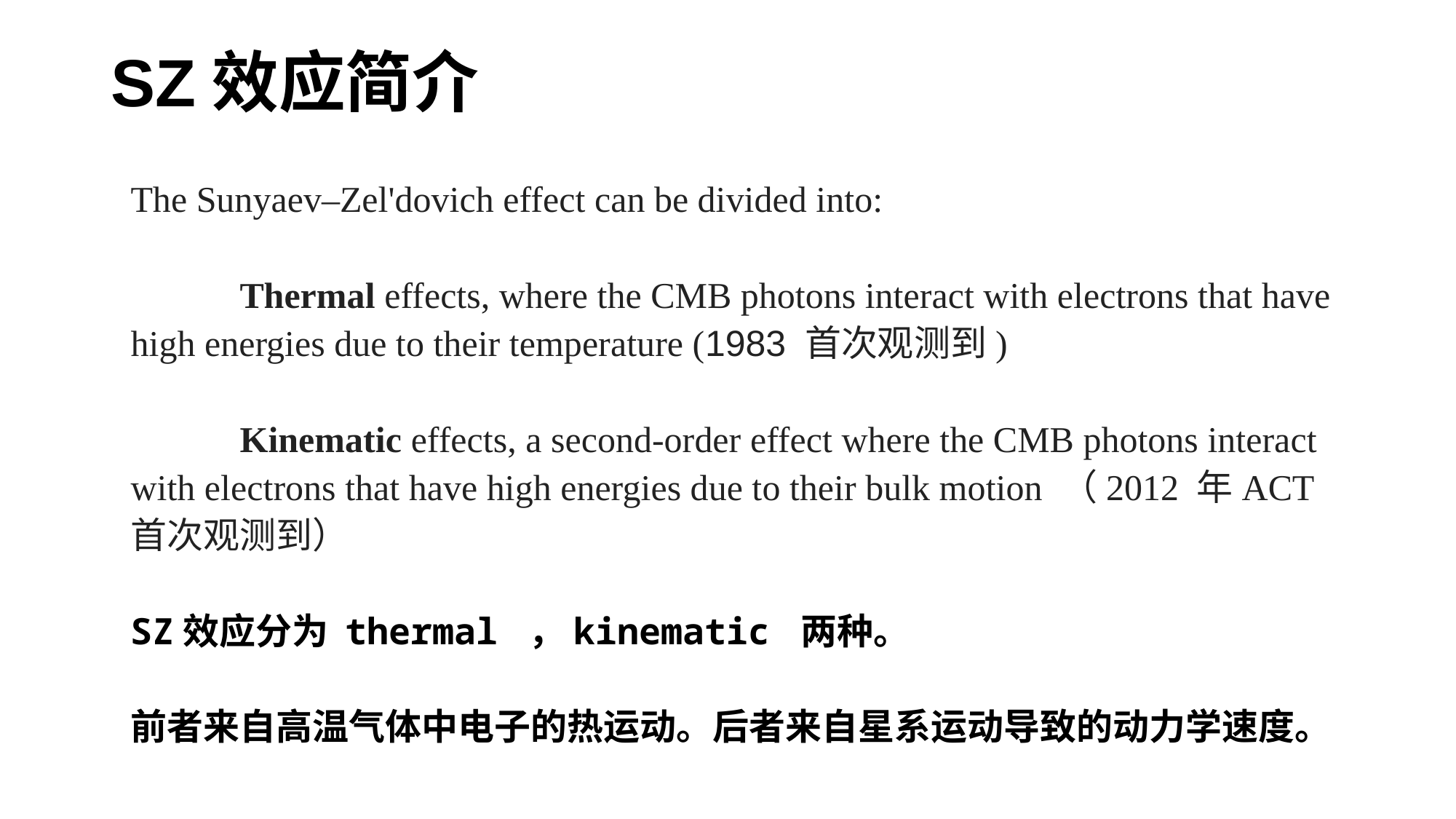

SZ效应简介
The Sunyaev–Zel'dovich effect can be divided into:

	Thermal effects, where the CMB photons interact with electrons that have high energies due to their temperature (1983 首次观测到)

	Kinematic effects, a second-order effect where the CMB photons interact with electrons that have high energies due to their bulk motion （2012 年ACT首次观测到）

SZ效应分为 thermal ，kinematic 两种。

前者来自高温气体中电子的热运动。后者来自星系运动导致的动力学速度。